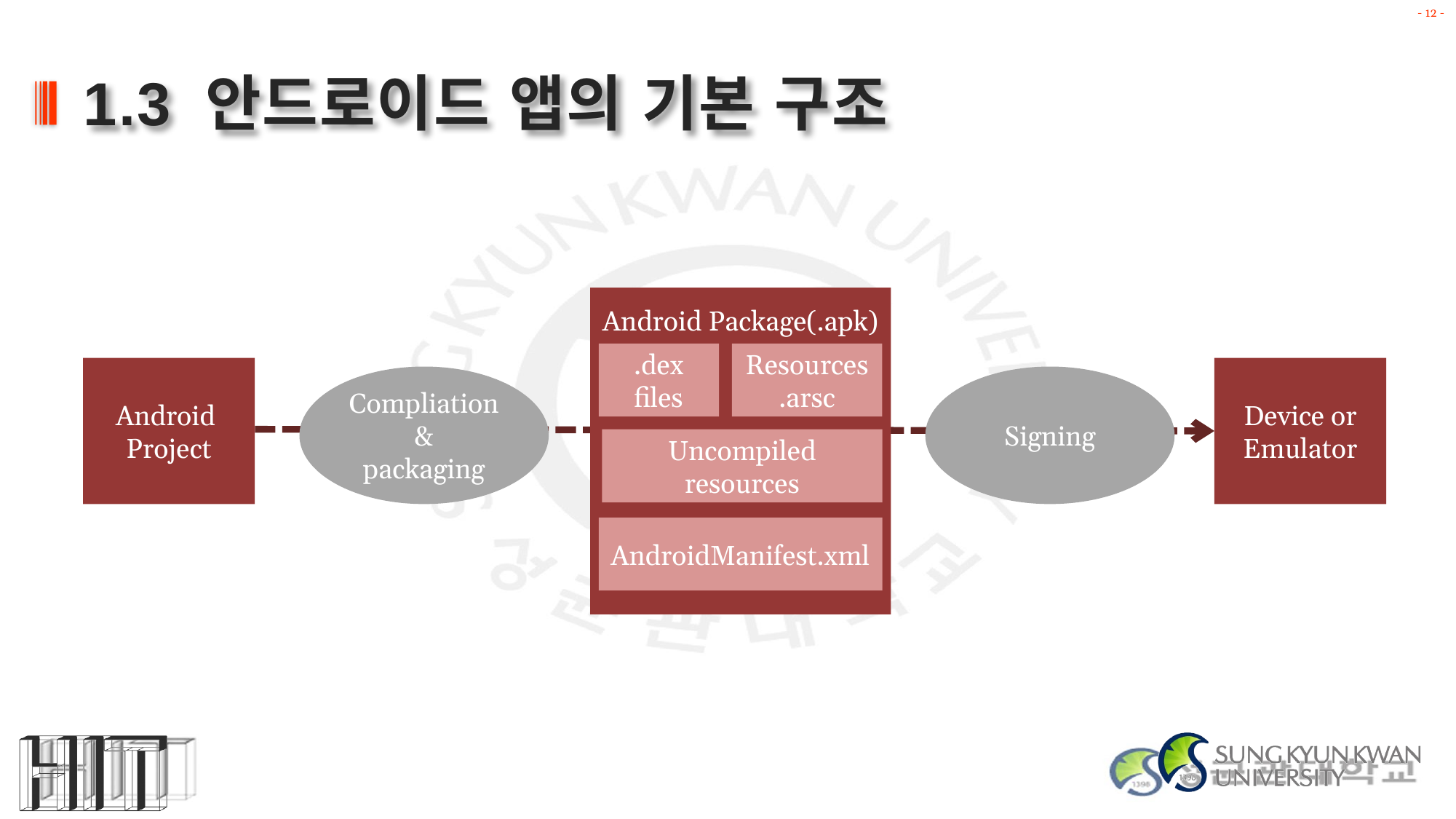

# 1.3 안드로이드 앱의 기본 구조

Android Package(.apk)

.dex
files
Resources
.arsc
Uncompiled
resources
AndroidManifest.xml
Android
Project
Device or
Emulator
Signing
Compliation &
packaging